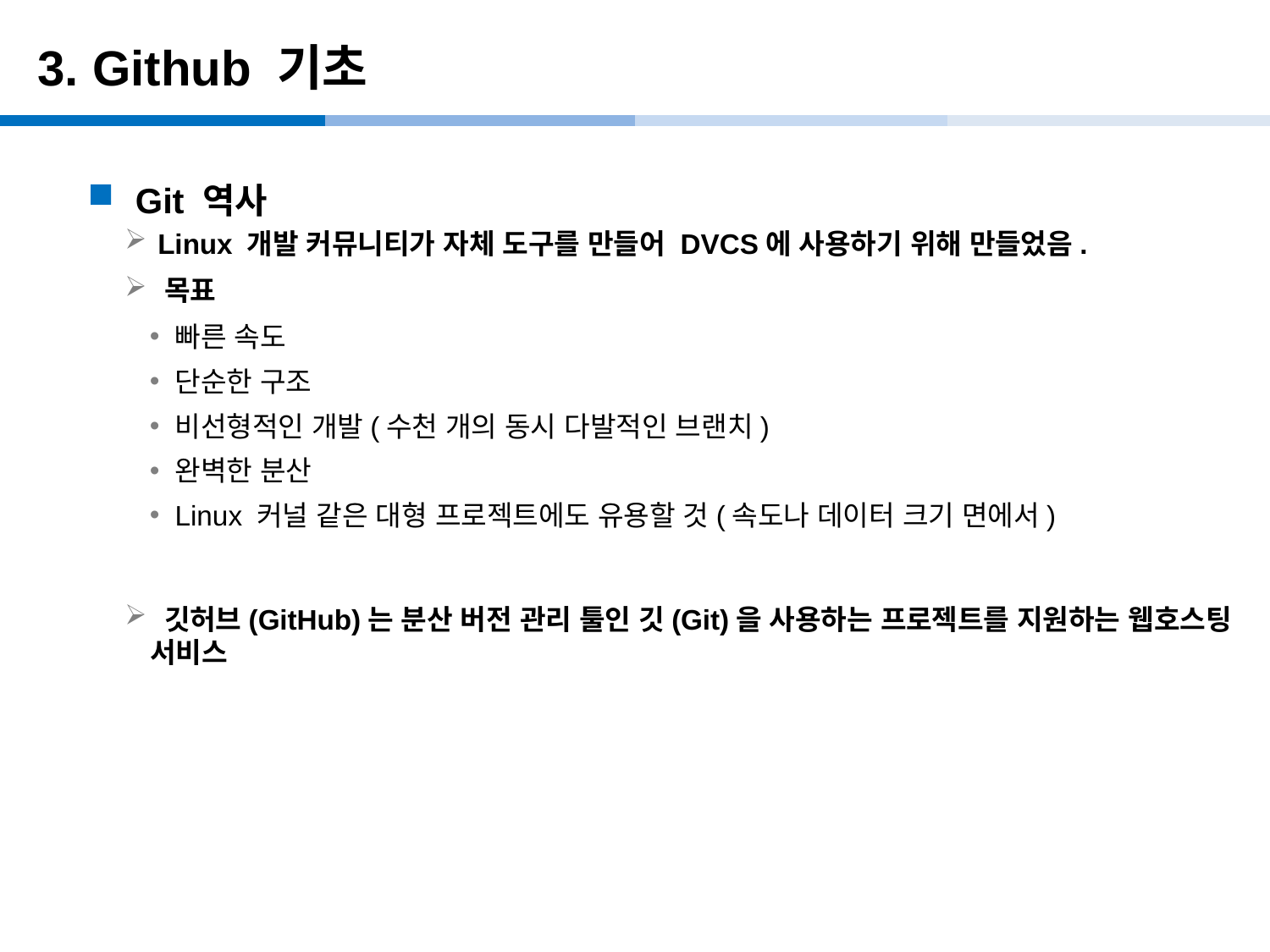

# 3. Github 기초
Git 역사
 Linux 개발 커뮤니티가 자체 도구를 만들어 DVCS에 사용하기 위해 만들었음.
 목표
빠른 속도
단순한 구조
비선형적인 개발(수천 개의 동시 다발적인 브랜치)
완벽한 분산
Linux 커널 같은 대형 프로젝트에도 유용할 것(속도나 데이터 크기 면에서)

 깃허브(GitHub)는 분산 버전 관리 툴인 깃(Git)을 사용하는 프로젝트를 지원하는 웹호스팅 서비스